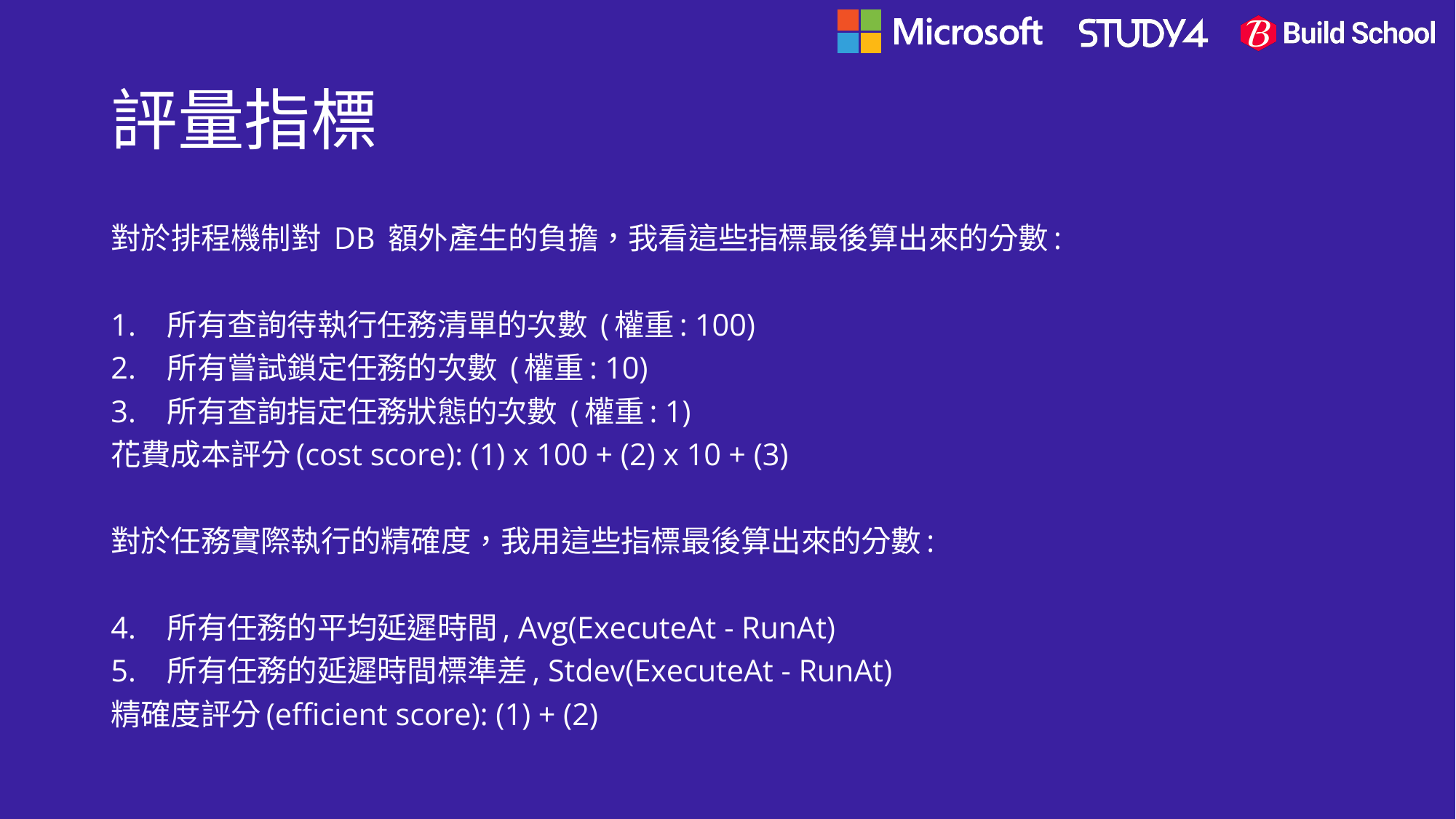

# 評量指標
對於排程機制對 DB 額外產生的負擔，我看這些指標最後算出來的分數:

所有查詢待執行任務清單的次數 (權重: 100)
所有嘗試鎖定任務的次數 (權重: 10)
所有查詢指定任務狀態的次數 (權重: 1)
花費成本評分(cost score): (1) x 100 + (2) x 10 + (3)

對於任務實際執行的精確度，我用這些指標最後算出來的分數:

所有任務的平均延遲時間, Avg(ExecuteAt - RunAt)
所有任務的延遲時間標準差, Stdev(ExecuteAt - RunAt)
精確度評分(efficient score): (1) + (2)